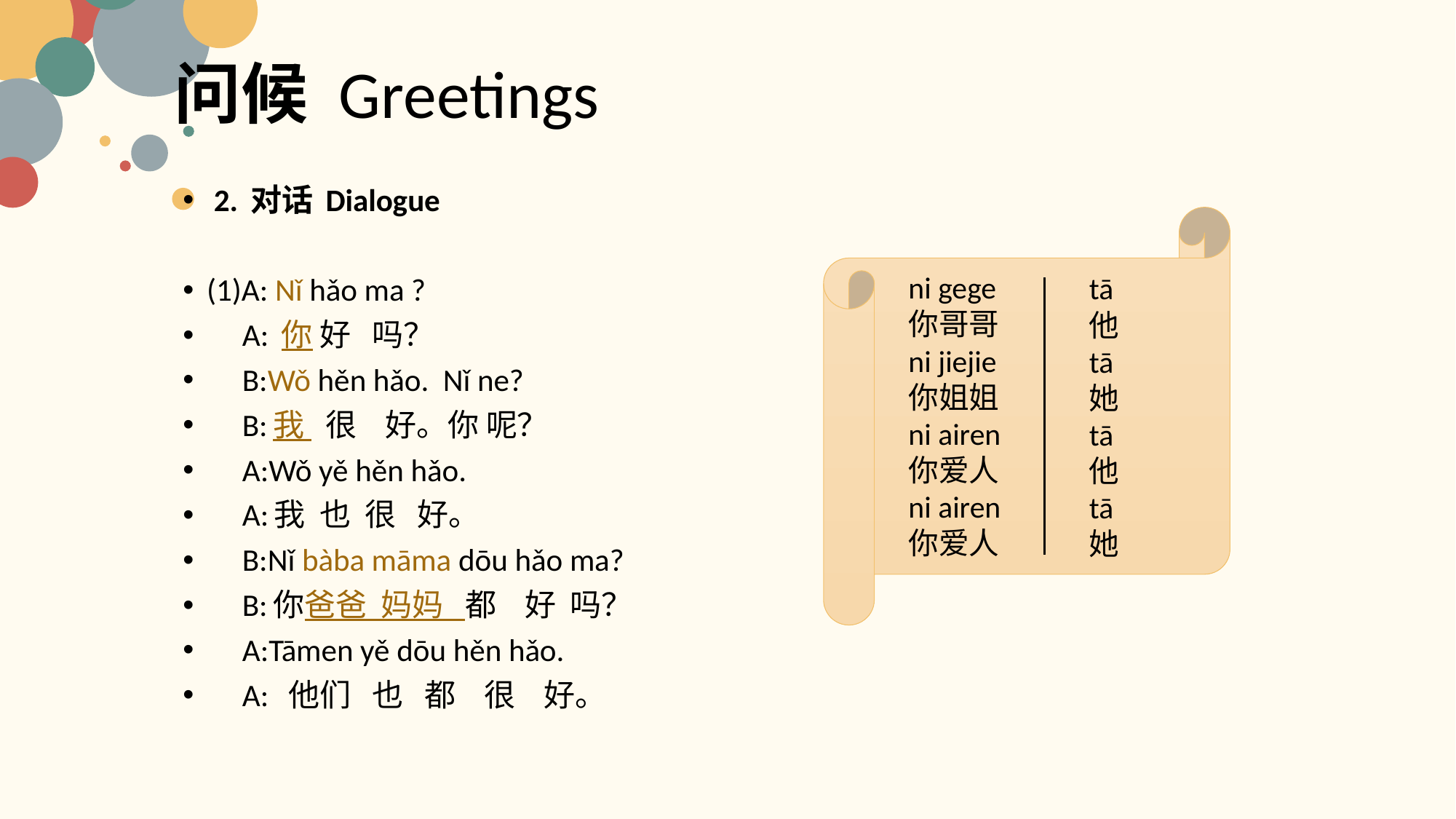

# 问候 Greetings
 2. 对话 Dialogue

(1)A: Nǐ hǎo ma ?
     A: 你 好   吗？
     B:Wǒ hěn hǎo.  Nǐ ne?
     B:我   很    好。你 呢？
     A:Wǒ yě hěn hǎo.
     A:我  也  很   好。
     B:Nǐ bàba māma dōu hǎo ma?
     B:你爸爸  妈妈   都    好  吗？
     A:Tāmen yě dōu hěn hǎo.
     A:  他们   也   都    很    好。

ni gege
你哥哥
ni jiejie
你姐姐
ni airen
你爱人
ni airen
你爱人

tā
他
tā
她
tā
他
tā
她